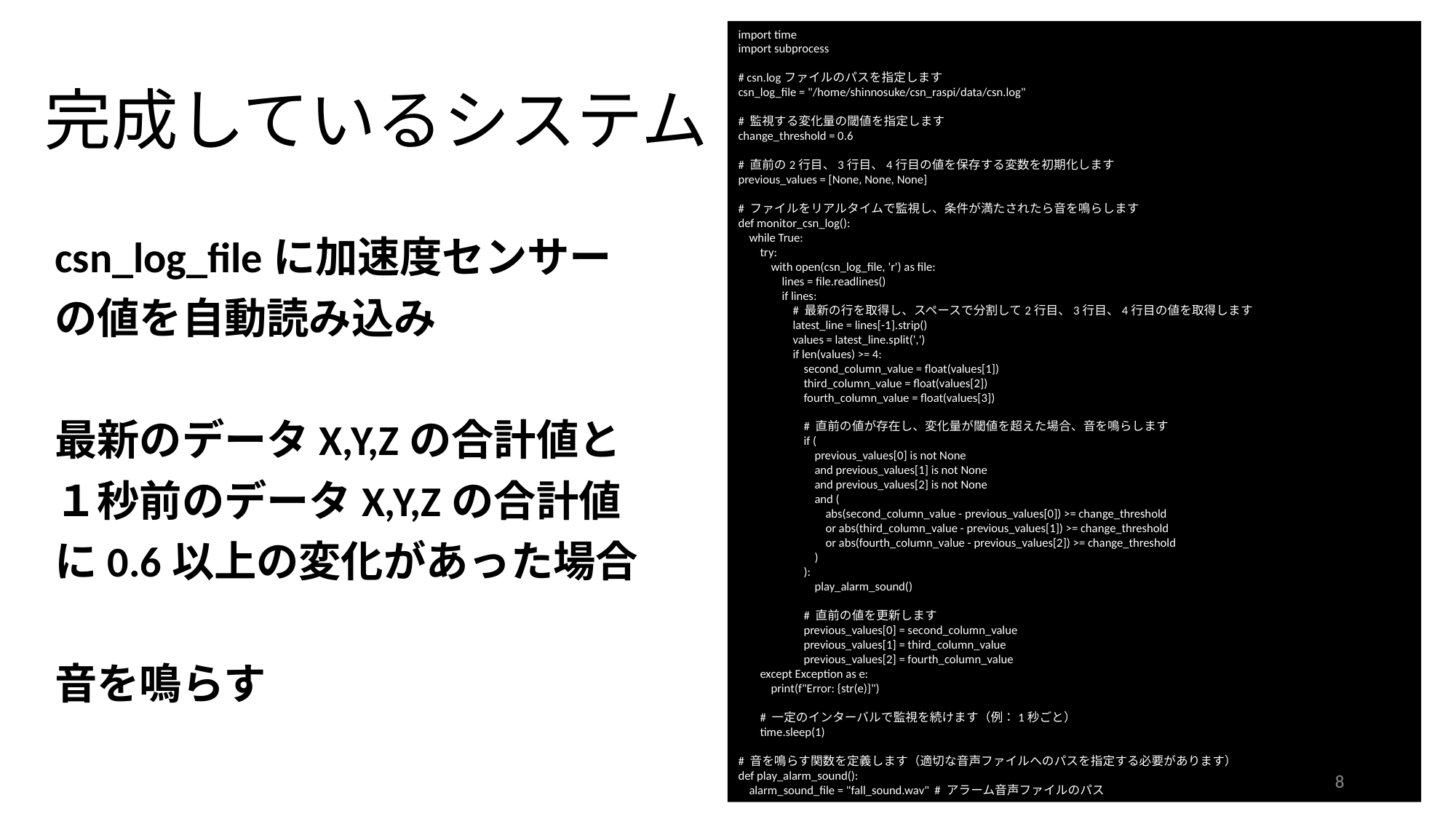

import time
import subprocess

# csn.logファイルのパスを指定します
csn_log_file = "/home/shinnosuke/csn_raspi/data/csn.log"

# 監視する変化量の閾値を指定します
change_threshold = 0.6

# 直前の2行目、3行目、4行目の値を保存する変数を初期化します
previous_values = [None, None, None]

# ファイルをリアルタイムで監視し、条件が満たされたら音を鳴らします
def monitor_csn_log():
    while True:
        try:
            with open(csn_log_file, 'r') as file:
                lines = file.readlines()
                if lines:
                    # 最新の行を取得し、スペースで分割して2行目、3行目、4行目の値を取得します
                    latest_line = lines[-1].strip()
                    values = latest_line.split(',')
                    if len(values) >= 4:
                        second_column_value = float(values[1])
                        third_column_value = float(values[2])
                        fourth_column_value = float(values[3])

                        # 直前の値が存在し、変化量が閾値を超えた場合、音を鳴らします
                        if (
                            previous_values[0] is not None
                            and previous_values[1] is not None
                            and previous_values[2] is not None
                            and (
                                abs(second_column_value - previous_values[0]) >= change_threshold
                                or abs(third_column_value - previous_values[1]) >= change_threshold
                                or abs(fourth_column_value - previous_values[2]) >= change_threshold
                            )
                        ):
                            play_alarm_sound()

                        # 直前の値を更新します
                        previous_values[0] = second_column_value
                        previous_values[1] = third_column_value
                        previous_values[2] = fourth_column_value
        except Exception as e:
            print(f"Error: {str(e)}")

        # 一定のインターバルで監視を続けます（例：1秒ごと）
        time.sleep(1)

# 音を鳴らす関数を定義します（適切な音声ファイルへのパスを指定する必要があります）
def play_alarm_sound():
    alarm_sound_file = "fall_sound.wav"  # アラーム音声ファイルのパス
# 完成しているシステム
csn_log_fileに加速度センサー
の値を自動読み込み

最新のデータX,Y,Zの合計値と
１秒前のデータX,Y,Zの合計値
に0.6以上の変化があった場合

音を鳴らす
8